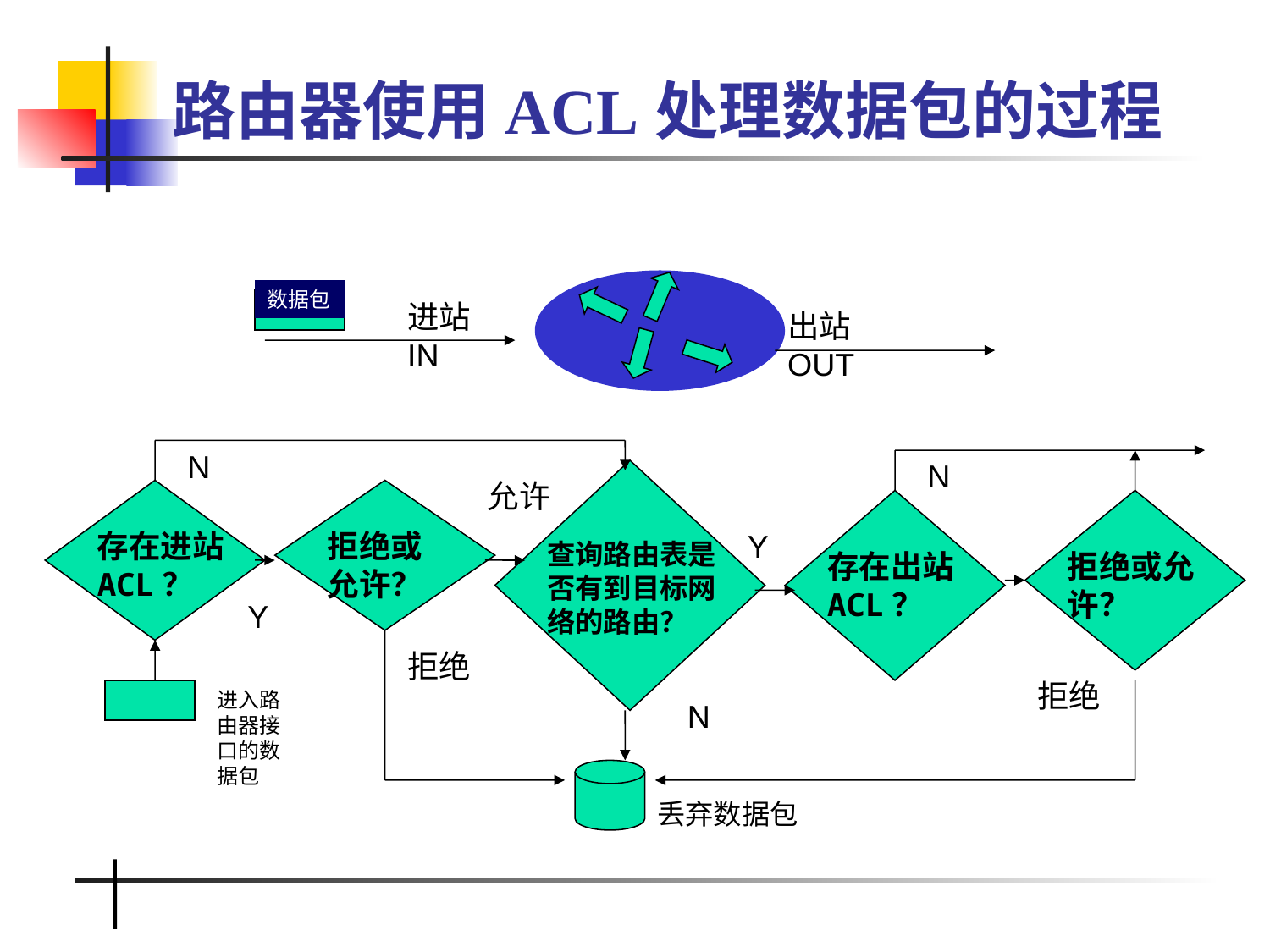

# 路由器使用ACL处理数据包的过程

数据包

进站IN

出站OUT

N

N

允许

存在进站ACL？
拒绝或允许？
Y
查询路由表是否有到目标网络的路由？
存在出站ACL？
拒绝或允许？

Y

拒绝
拒绝

进入路由器接口的数据包

N

丢弃数据包